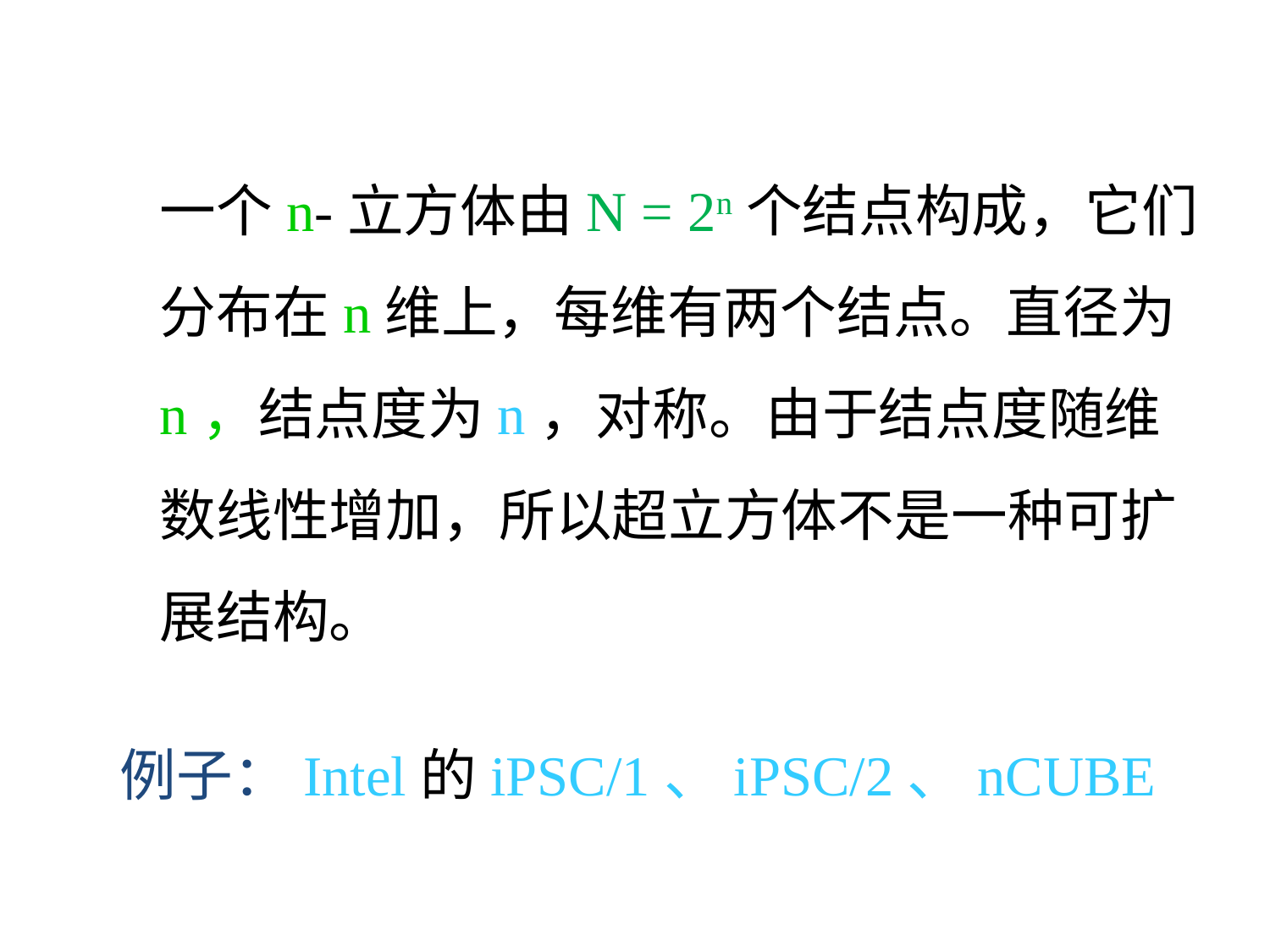

一个n-立方体由N = 2n个结点构成，它们分布在n维上，每维有两个结点。直径为n，结点度为n，对称。由于结点度随维数线性增加，所以超立方体不是一种可扩展结构。

例子：Intel的iPSC/1、iPSC/2、nCUBE